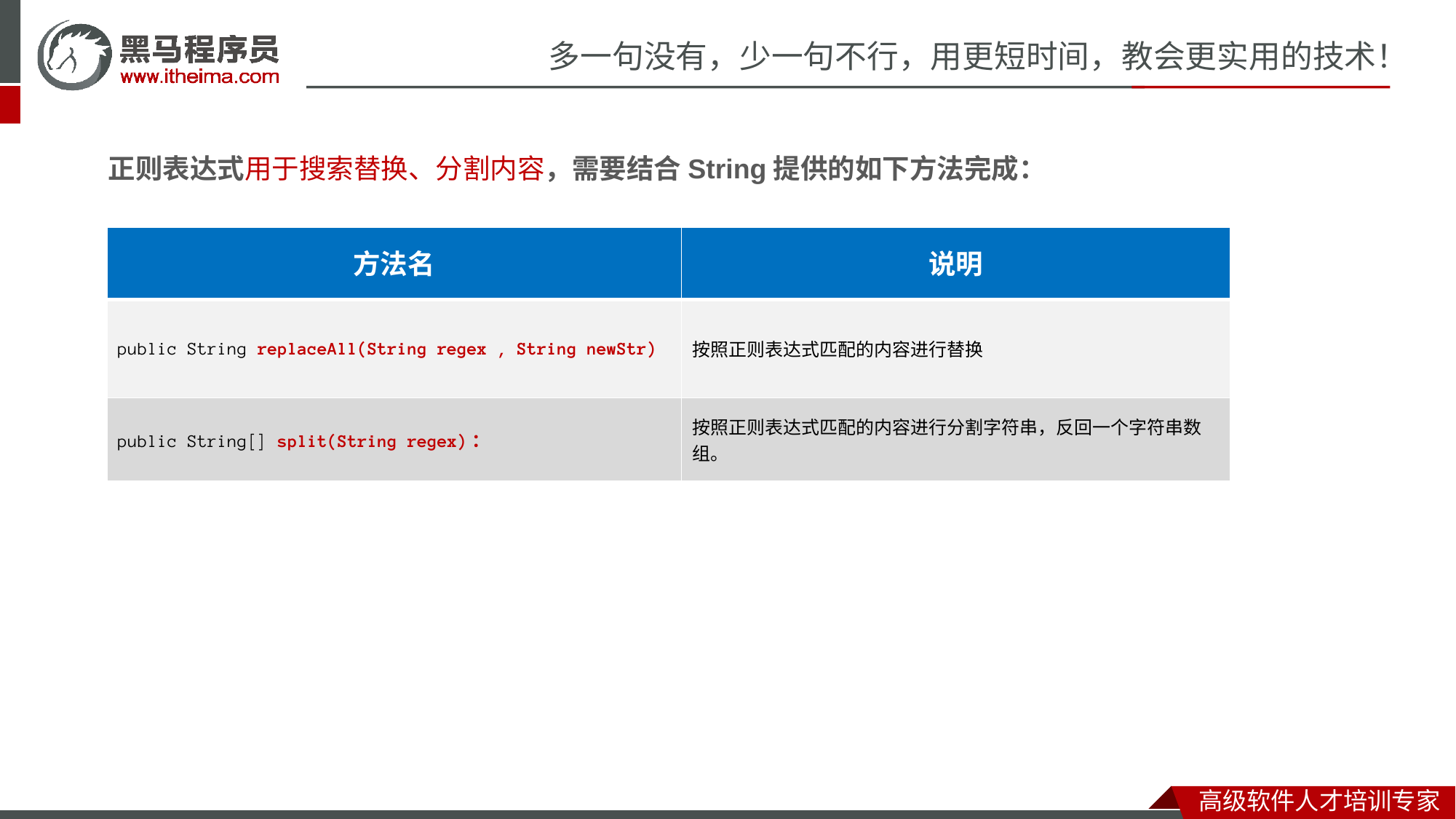

正则表达式用于搜索替换、分割内容，需要结合String提供的如下方法完成：
| 方法名 | 说明 |
| --- | --- |
| public String replaceAll(String regex , String newStr) | 按照正则表达式匹配的内容进行替换 |
| public String[] split(String regex)： | 按照正则表达式匹配的内容进行分割字符串，反回一个字符串数组。 |